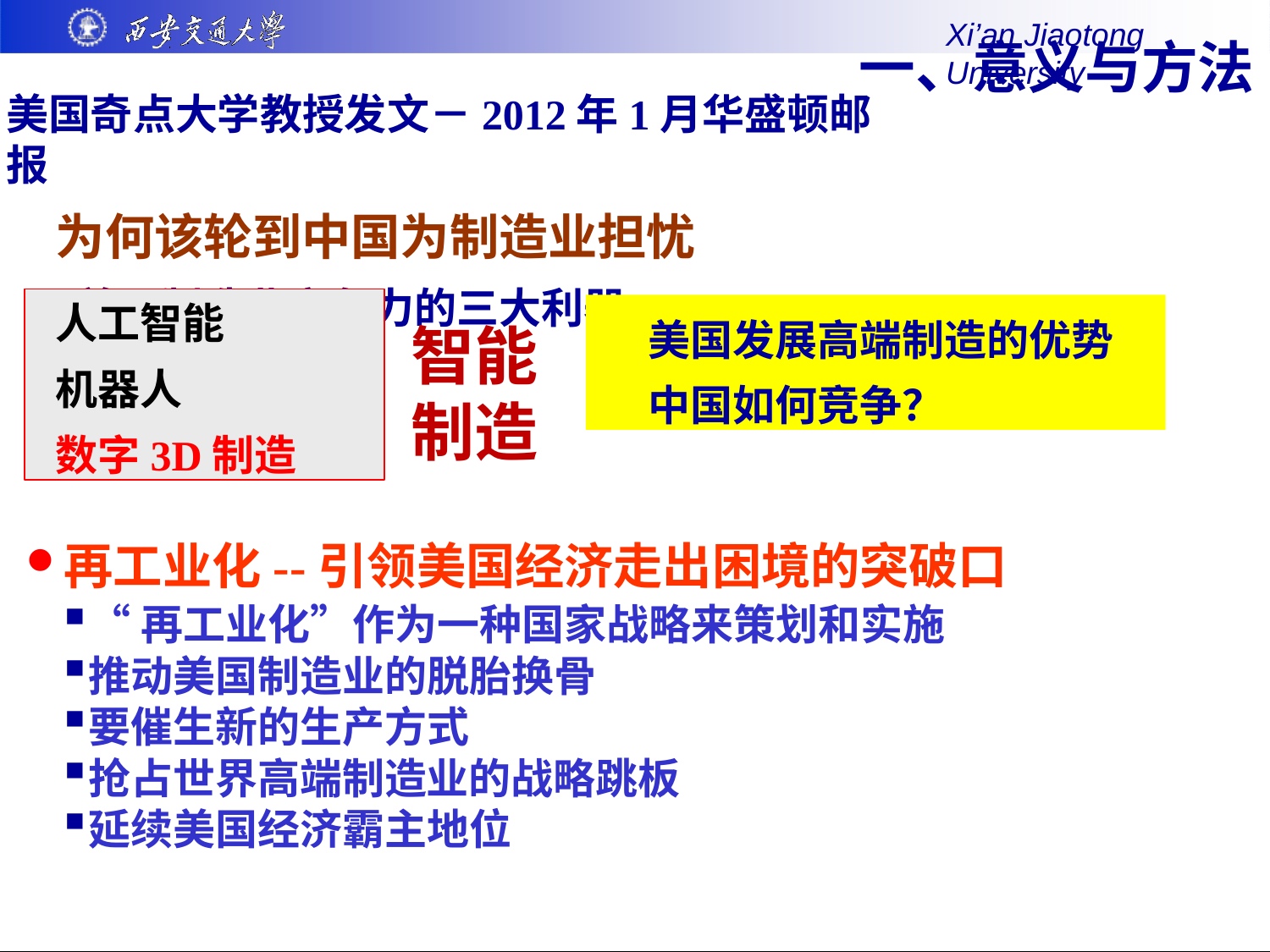

Xi’an Jiaotong University
# 一、意义与方法
美国奇点大学教授发文－2012年1月华盛顿邮报
为何该轮到中国为制造业担忧
-美国制造业竞争力的三大利器
人工智能
机器人
数字3D制造
美国发展高端制造的优势 中国如何竞争？
智能 制造
再工业化--引领美国经济走出困境的突破口
“再工业化”作为一种国家战略来策划和实施
推动美国制造业的脱胎换骨
要催生新的生产方式
抢占世界高端制造业的战略跳板
延续美国经济霸主地位